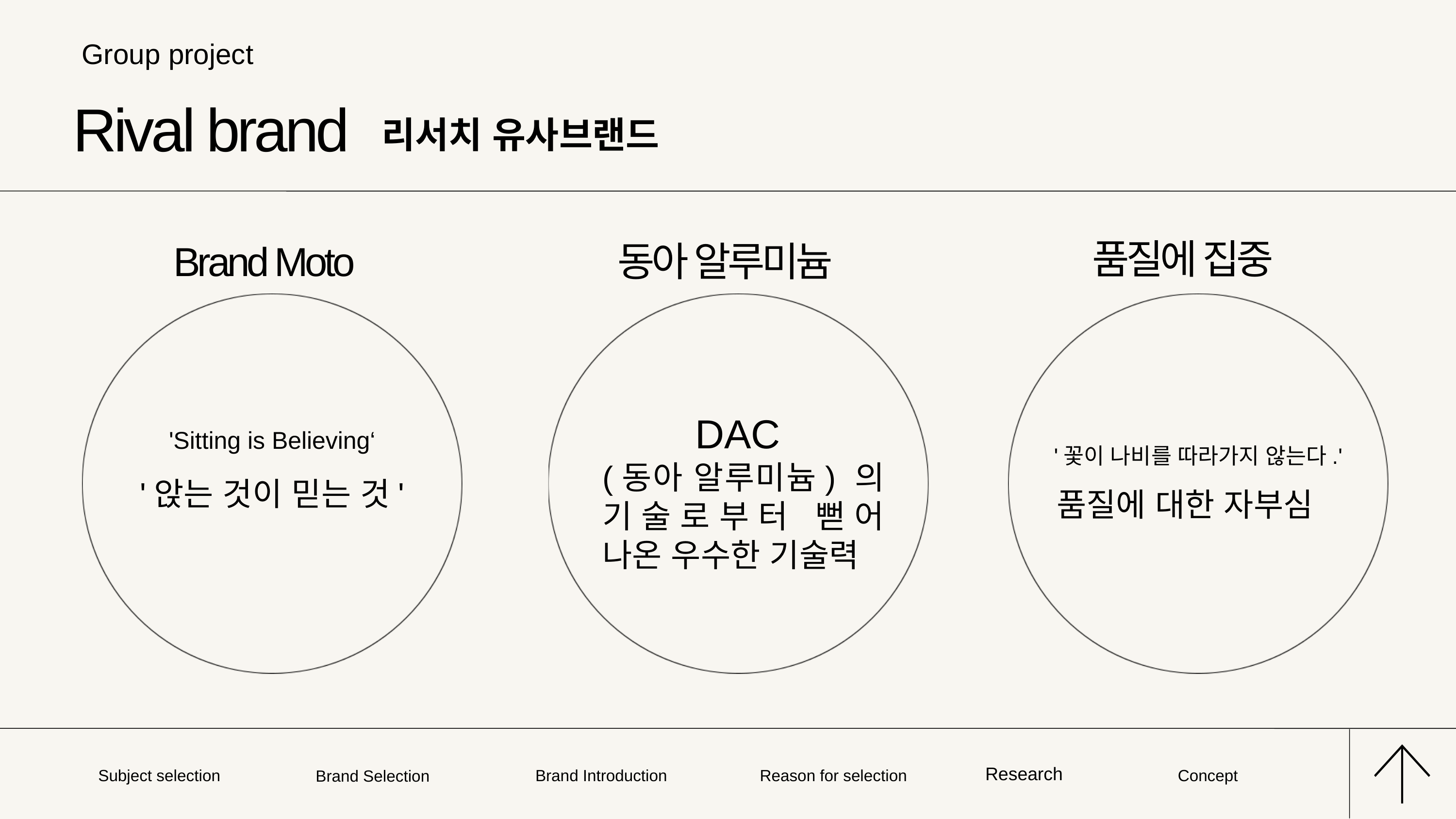

Group project
Rival brand
리서치 유사브랜드

품질에 집중
동아 알루미늄
Brand Moto

DAC
(동아 알루미늄) 의 기술로부터 뻗어 나온 우수한 기술력
'Sitting is Believing‘

'앉는 것이 믿는 것'
'꽃이 나비를 따라가지 않는다.'
품질에 대한 자부심

Subject selection
Brand Introduction
Reason for selection
Research
Concept
Brand Selection